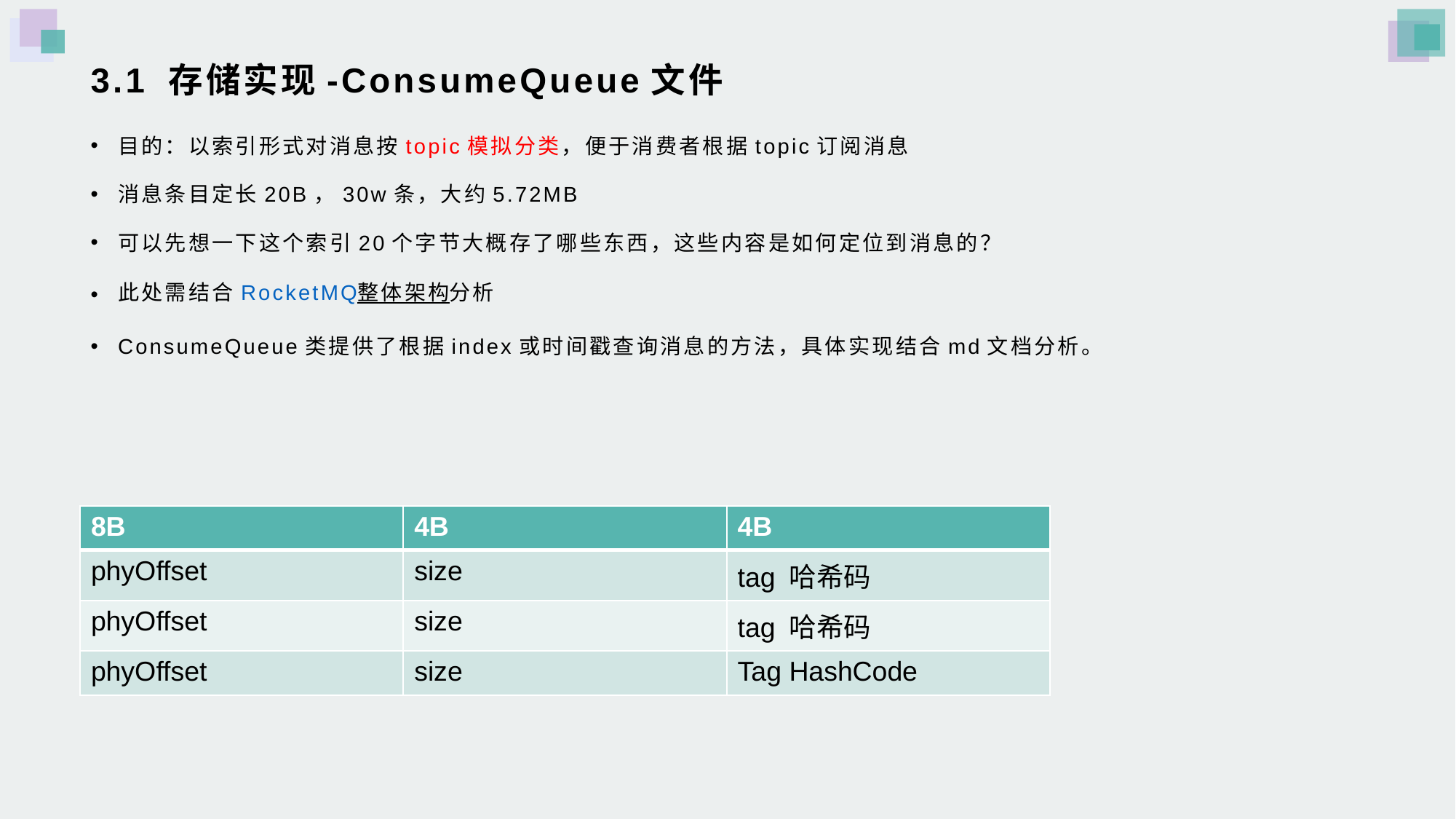

# 3.1 存储实现-ConsumeQueue文件
目的：以索引形式对消息按topic模拟分类，便于消费者根据topic订阅消息
消息条目定长20B，30w条，大约5.72MB
可以先想一下这个索引20个字节大概存了哪些东西，这些内容是如何定位到消息的？
此处需结合RocketMQ整体架构分析
ConsumeQueue类提供了根据index或时间戳查询消息的方法，具体实现结合md文档分析。

| 8B | 4B | 4B |
| --- | --- | --- |
| phyOffset | size | tag 哈希码 |
| phyOffset | size | tag 哈希码 |
| phyOffset | size | Tag HashCode |